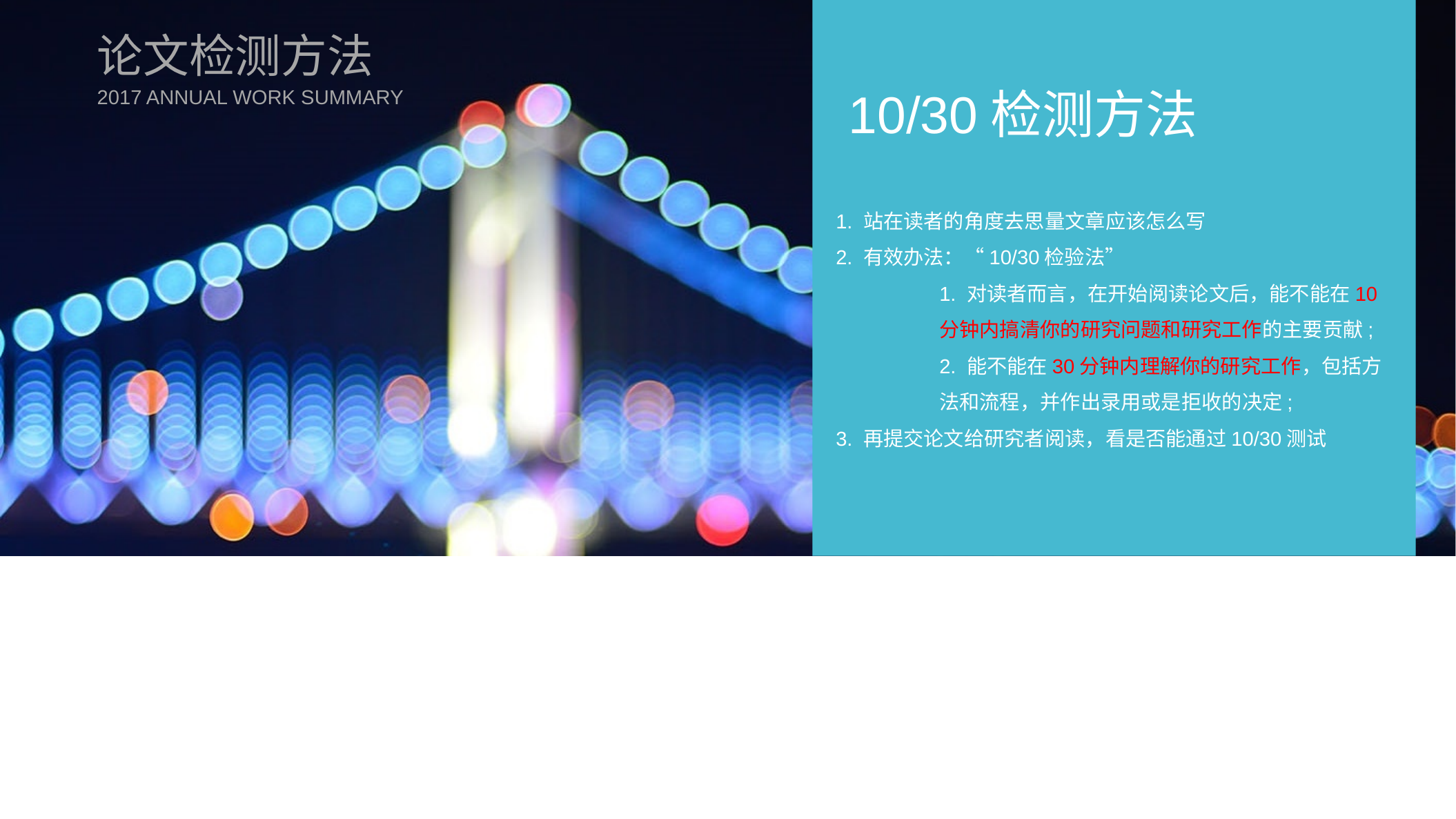

论文检测方法
10/30检测方法
2017 ANNUAL WORK SUMMARY
1. 站在读者的角度去思量文章应该怎么写
2. 有效办法：“10/30检验法”
	1. 对读者而言，在开始阅读论文后，能不能在10	分钟内搞清你的研究问题和研究工作的主要贡献;
	2. 能不能在30分钟内理解你的研究工作，包括方	法和流程，并作出录用或是拒收的决定;
3. 再提交论文给研究者阅读，看是否能通过10/30测试